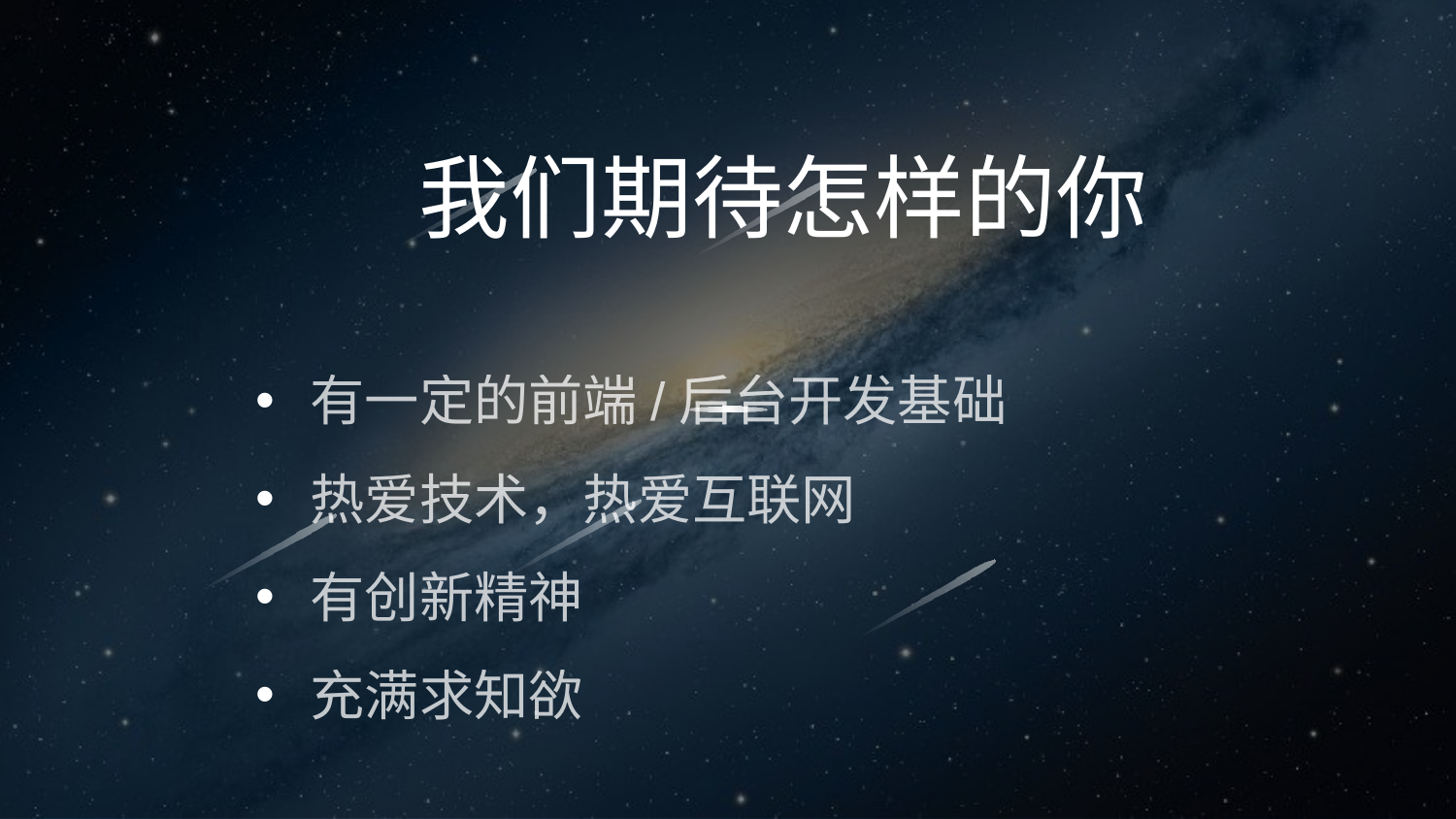

我们期待怎样的你

有一定的前端/后台开发基础
热爱技术，热爱互联网
有创新精神
充满求知欲